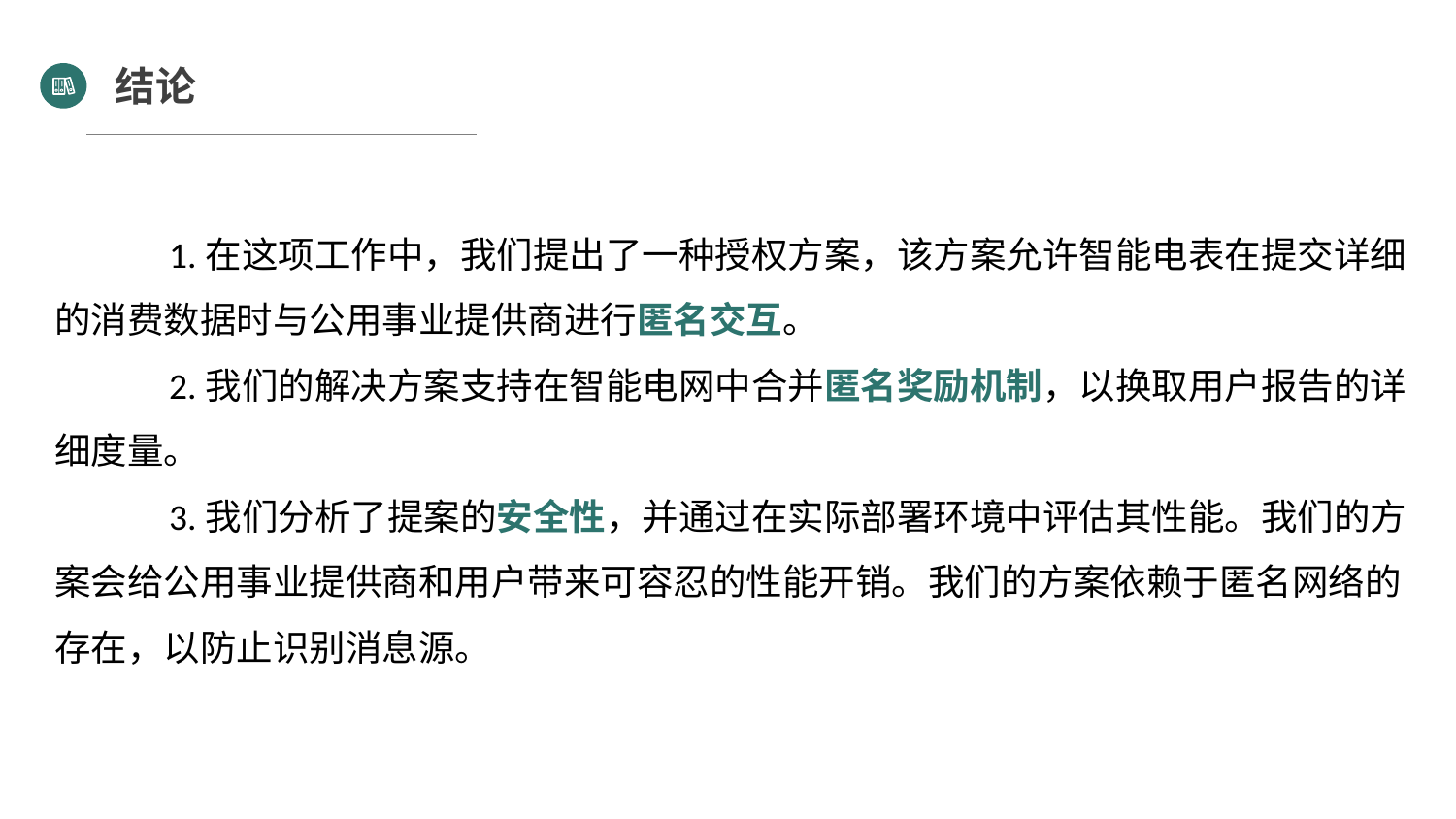

结论

1.在这项工作中，我们提出了一种授权方案，该方案允许智能电表在提交详细的消费数据时与公用事业提供商进行匿名交互。
2.我们的解决方案支持在智能电网中合并匿名奖励机制，以换取用户报告的详细度量。
3.我们分析了提案的安全性，并通过在实际部署环境中评估其性能。我们的方案会给公用事业提供商和用户带来可容忍的性能开销。我们的方案依赖于匿名网络的存在，以防止识别消息源。